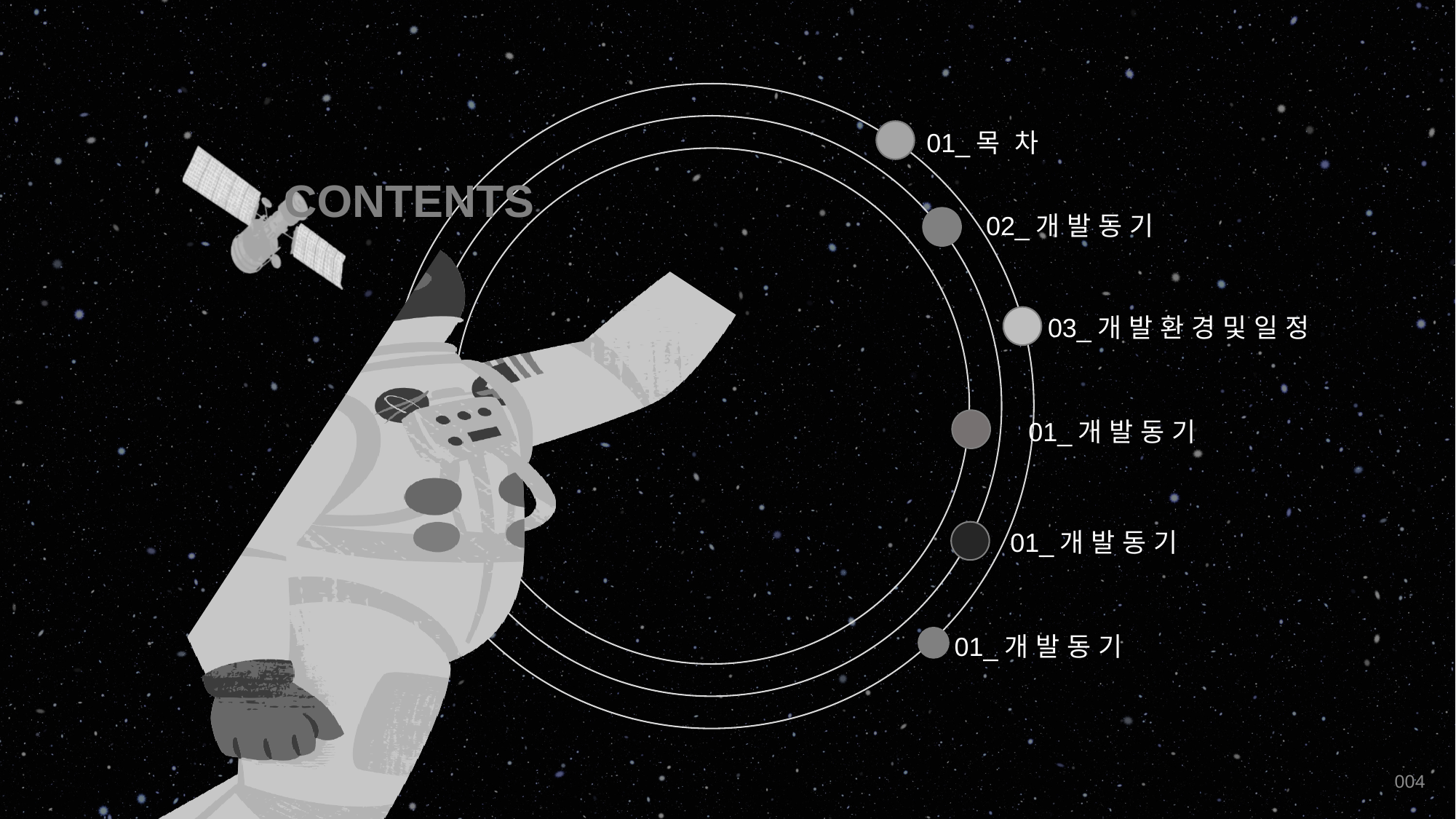

CONTENTS
01_목  차

  02_개 발 동 기

03_개 발 환 경 및 일 정

    01_개 발 동 기

  01_개 발 동 기

01_개 발 동 기
004